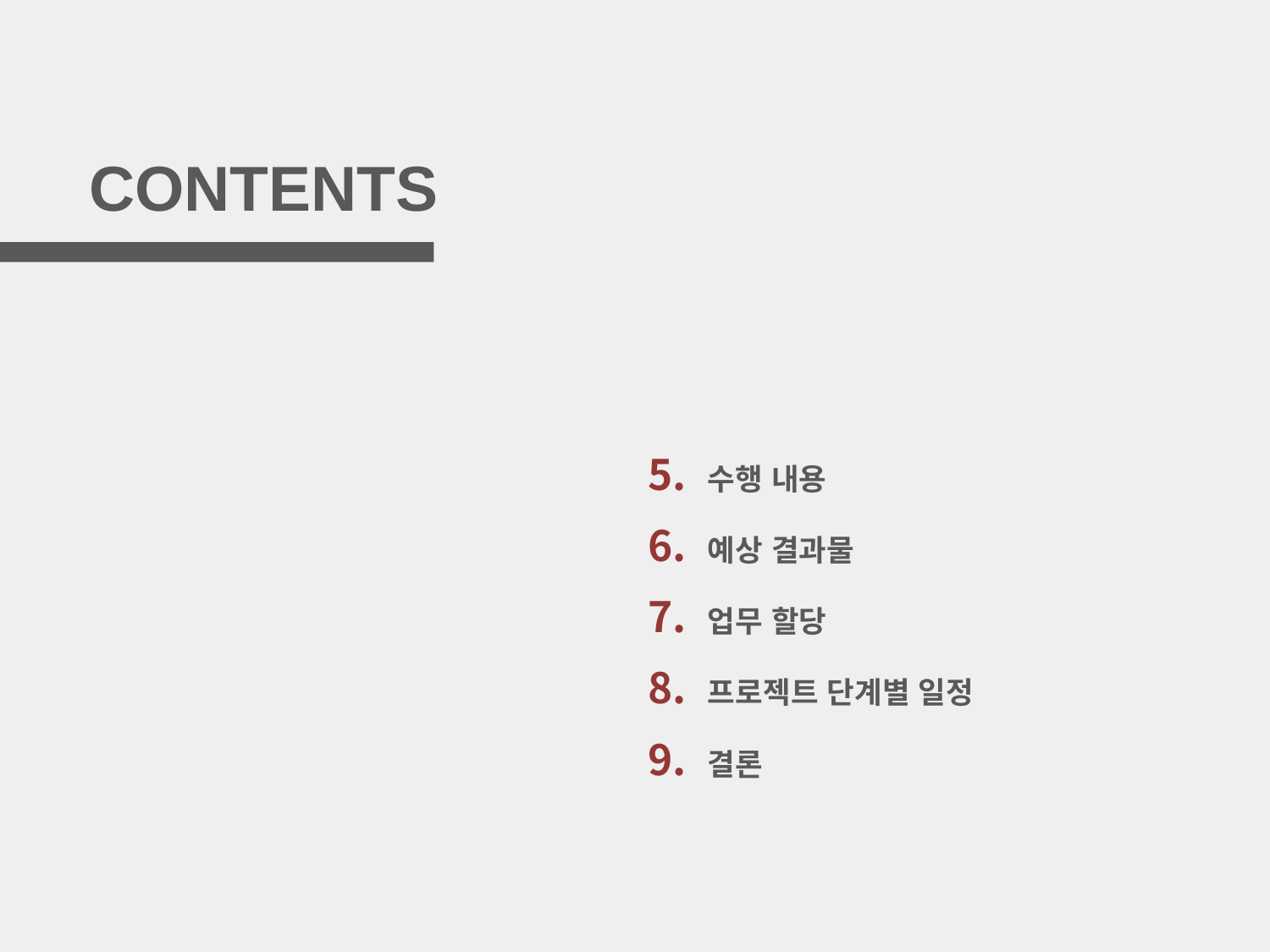

수행 내용
예상 결과물
업무 할당
프로젝트 단계별 일정
결론